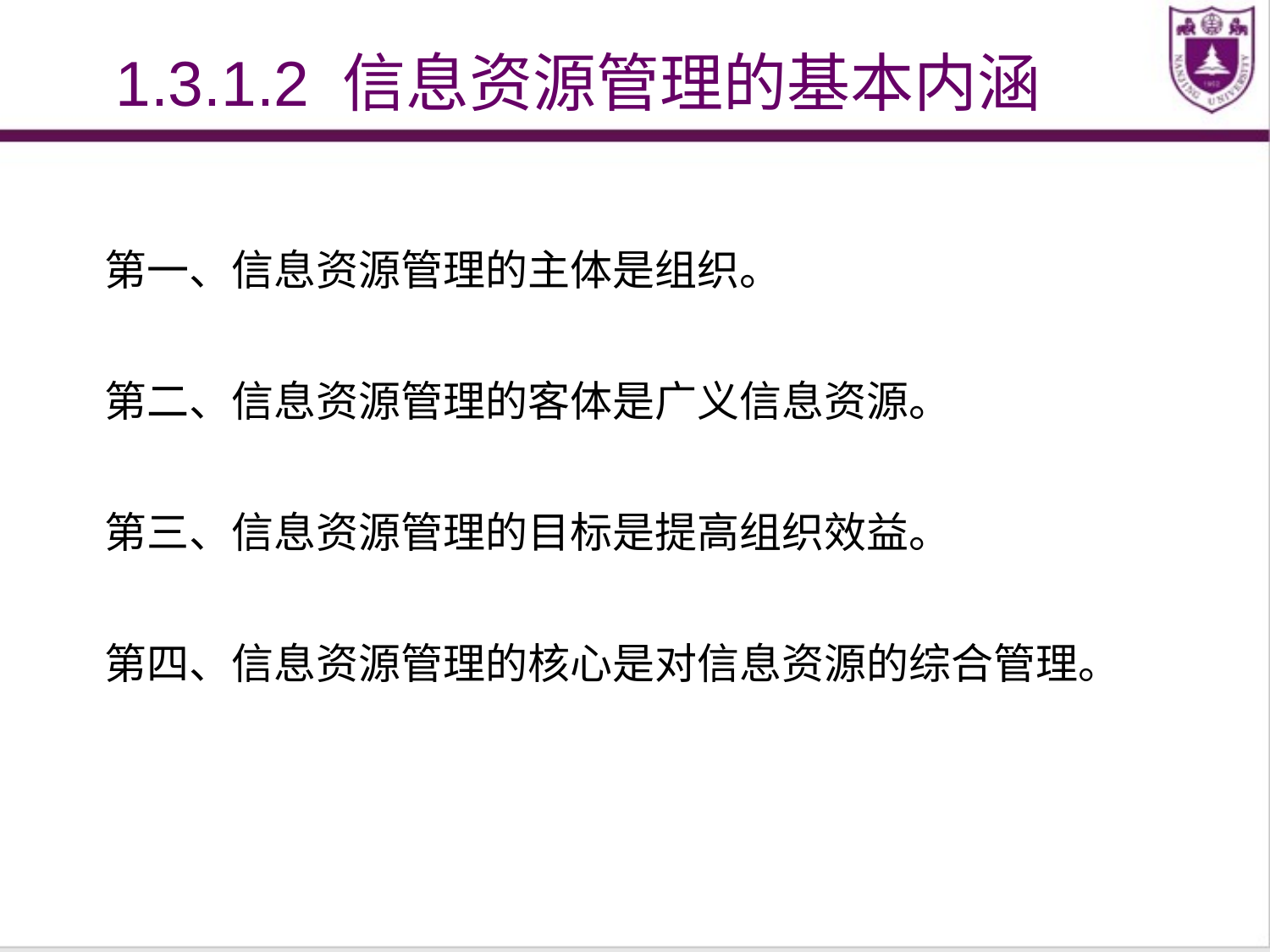

1.3.1.2 信息资源管理的基本内涵
  第一、信息资源管理的主体是组织。
  第二、信息资源管理的客体是广义信息资源。
  第三、信息资源管理的目标是提高组织效益。
  第四、信息资源管理的核心是对信息资源的综合管理。